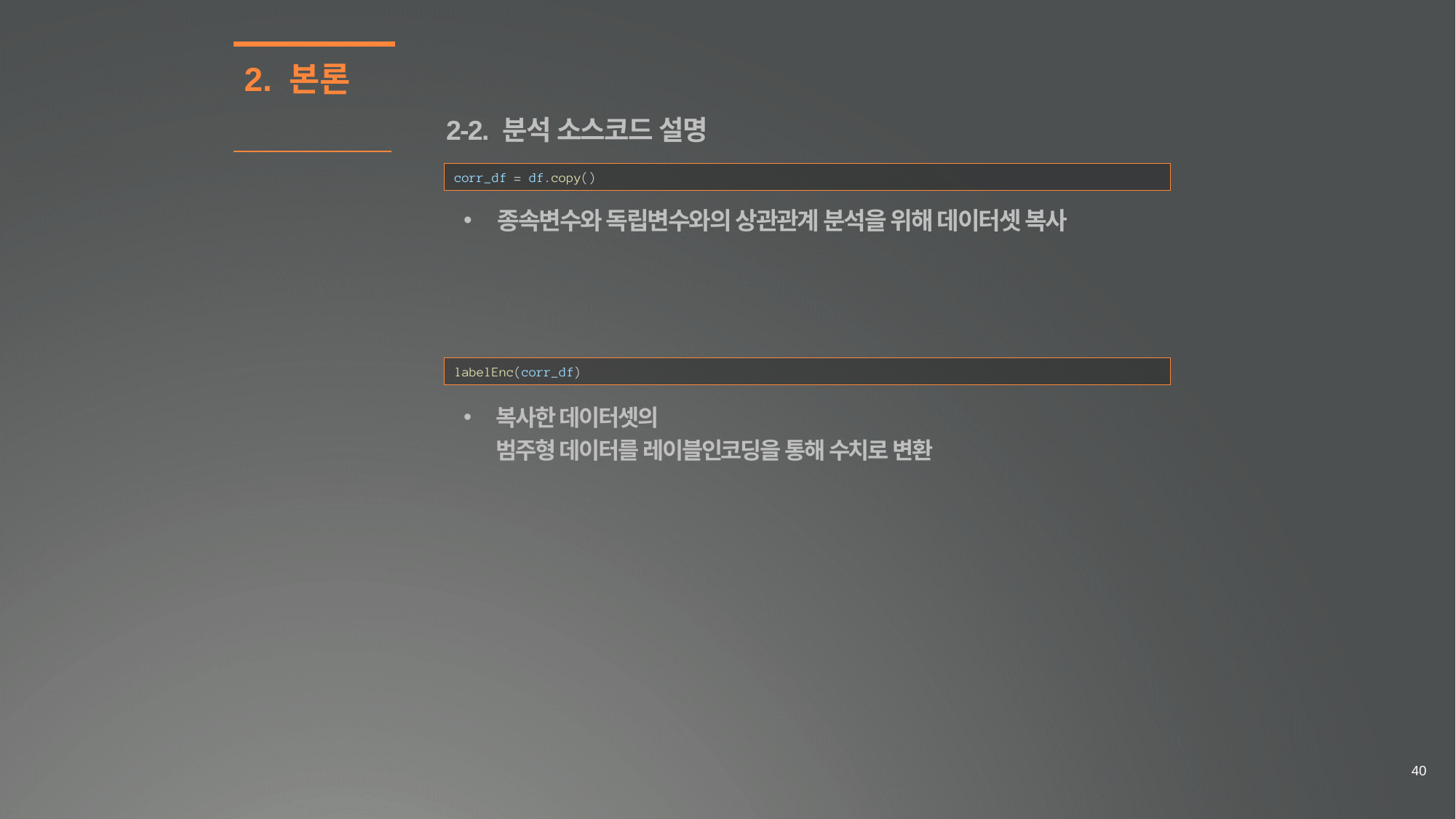

2. 본론
2-2. 분석 소스코드 설명
corr_df = df.copy()
종속변수와 독립변수와의 상관관계 분석을 위해 데이터셋 복사
labelEnc(corr_df)
복사한 데이터셋의
범주형 데이터를 레이블인코딩을 통해 수치로 변환